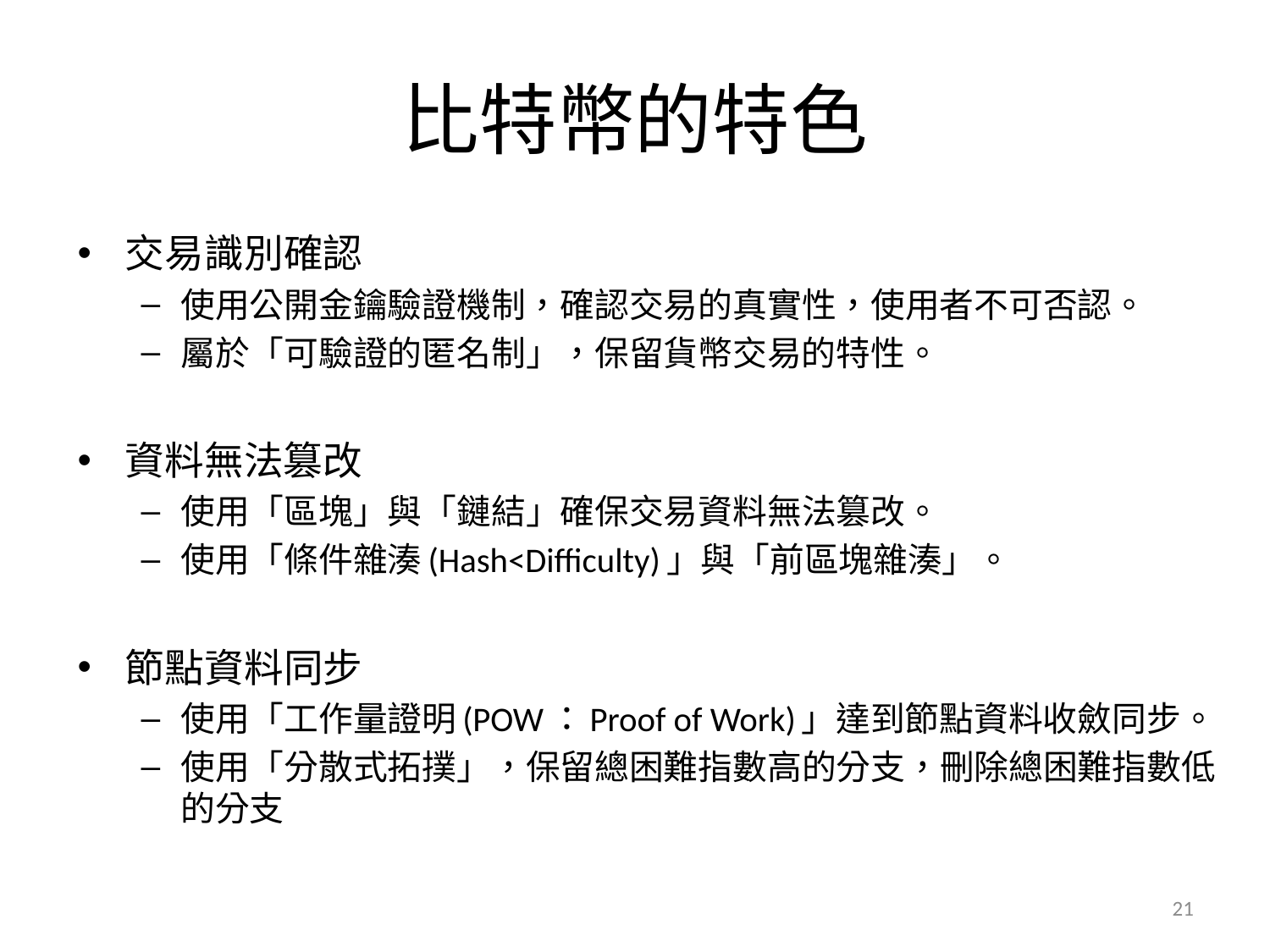

# 比特幣的特色
交易識別確認
使用公開金鑰驗證機制，確認交易的真實性，使用者不可否認。
屬於「可驗證的匿名制」，保留貨幣交易的特性。

資料無法篡改
使用「區塊」與「鏈結」確保交易資料無法篡改。
使用「條件雜湊(Hash<Difficulty)」與「前區塊雜湊」。

節點資料同步
使用「工作量證明(POW：Proof of Work)」達到節點資料收斂同步。
使用「分散式拓撲」，保留總困難指數高的分支，刪除總困難指數低的分支
21